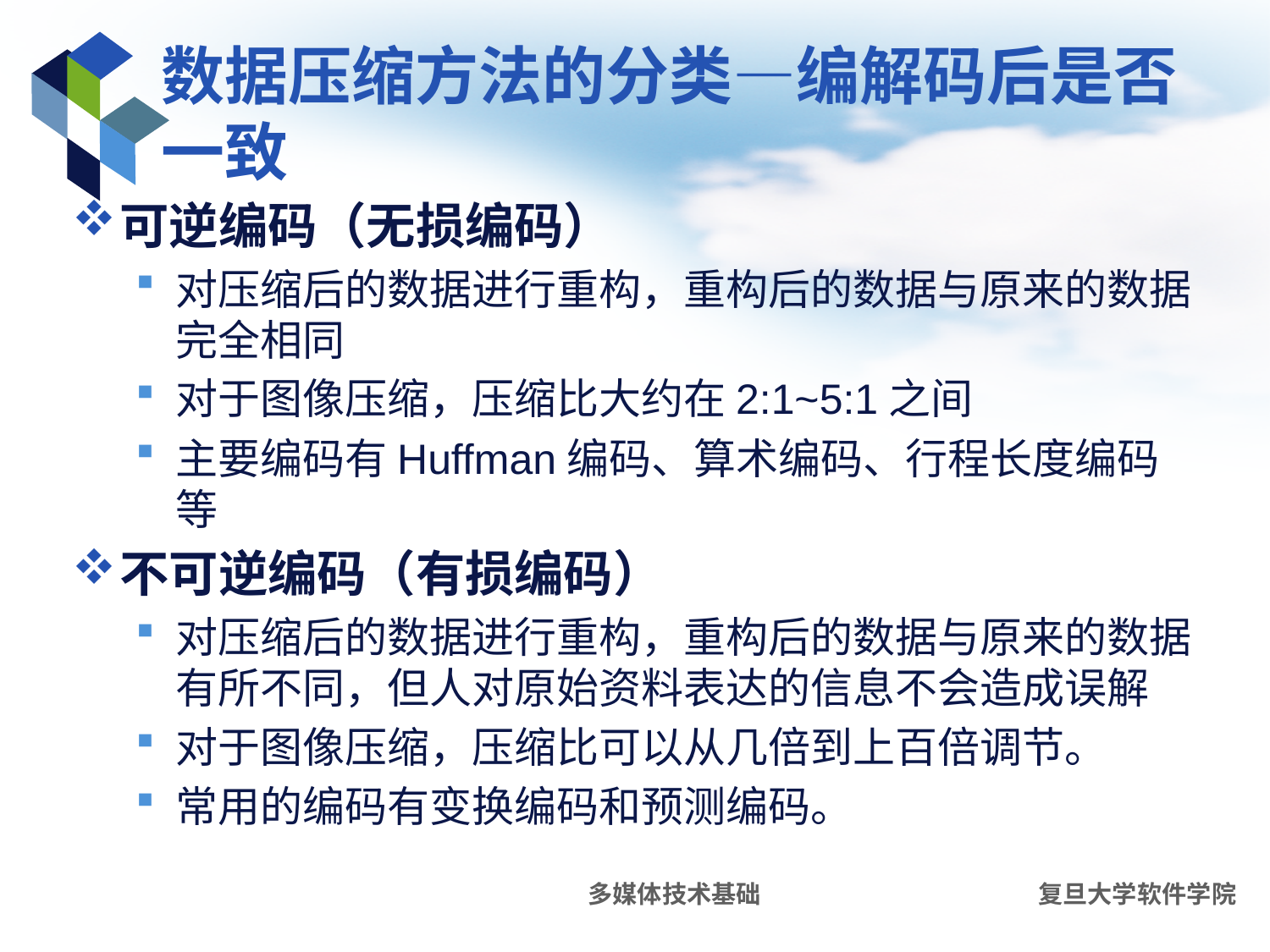

# 数据压缩方法的分类—编解码后是否一致
可逆编码（无损编码）
对压缩后的数据进行重构，重构后的数据与原来的数据完全相同
对于图像压缩，压缩比大约在2:1~5:1之间
主要编码有Huffman编码、算术编码、行程长度编码等
不可逆编码（有损编码）
对压缩后的数据进行重构，重构后的数据与原来的数据有所不同，但人对原始资料表达的信息不会造成误解
对于图像压缩，压缩比可以从几倍到上百倍调节。
常用的编码有变换编码和预测编码。
多媒体技术基础